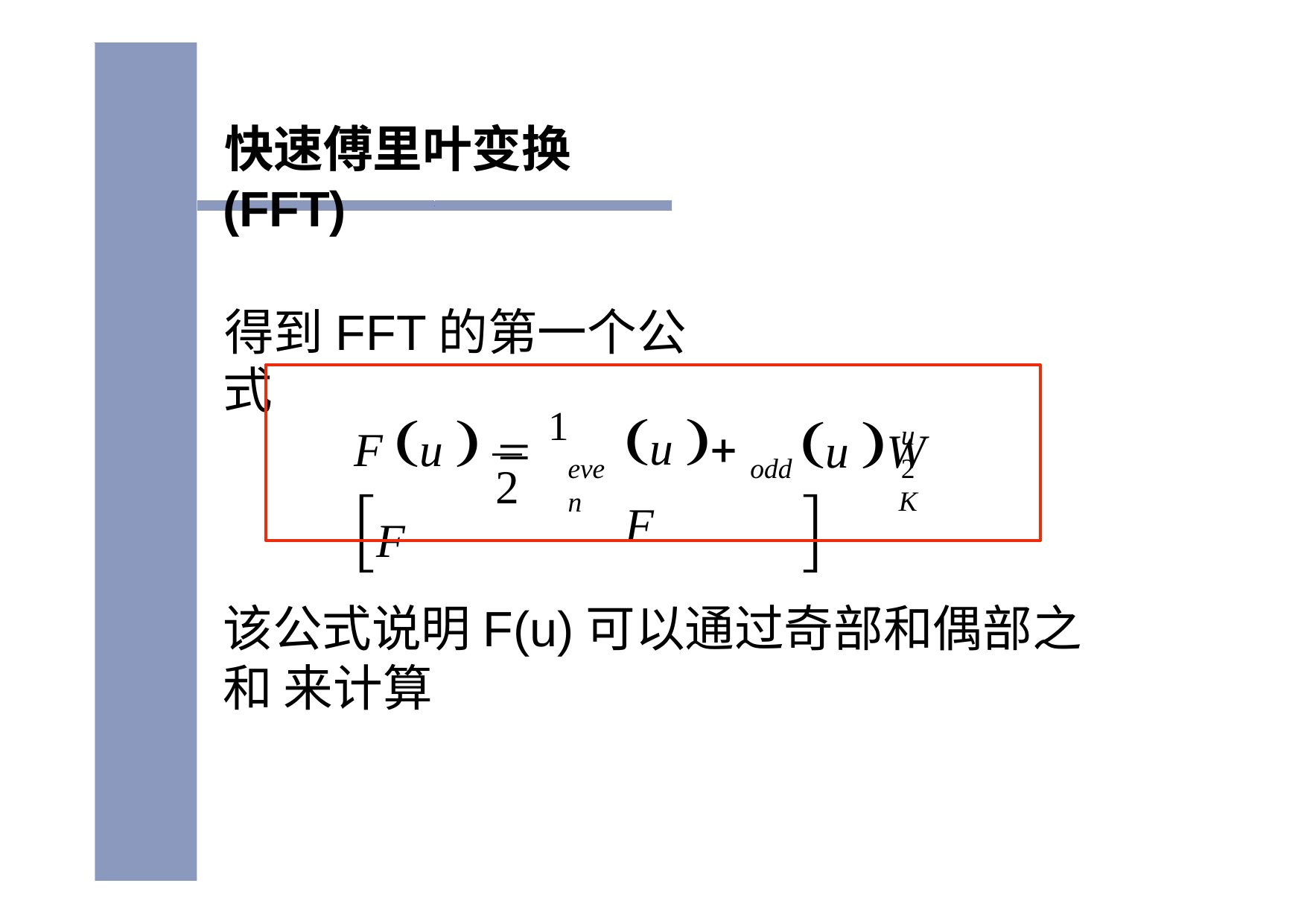

快速傅里叶变换(FFT)

得到FFT的第一个公式

F (u ) = 1 [F
(u )W	]
(u )+ F
u
2 K
even
odd

2
该公式说明F(u)可以通过奇部和偶部之和 来计算